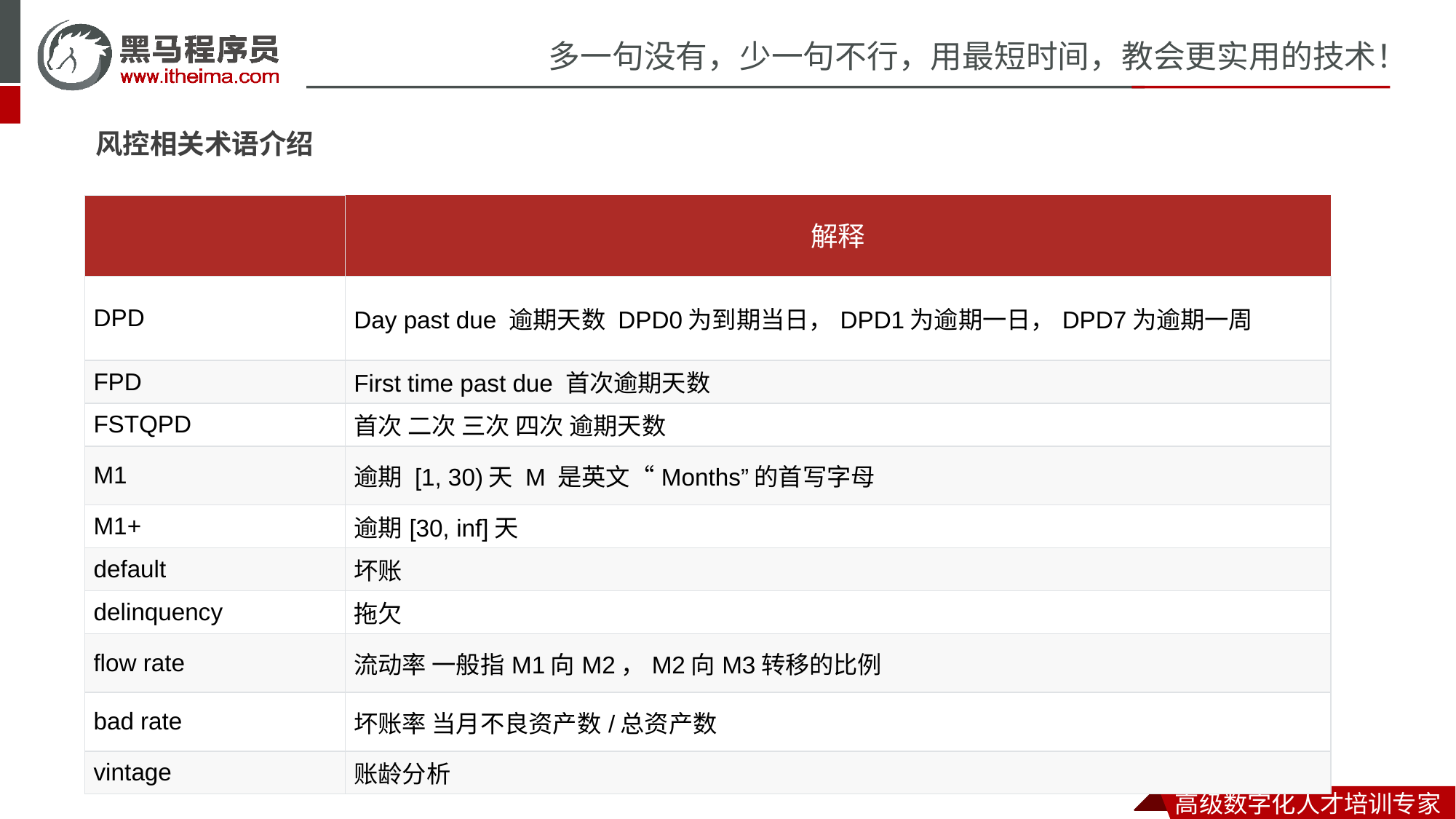

风控相关术语介绍
|  | 解释 |
| --- | --- |
| DPD | Day past due 逾期天数 DPD0为到期当日，DPD1为逾期一日，DPD7为逾期一周 |
| FPD | First time past due 首次逾期天数 |
| FSTQPD | 首次 二次 三次 四次 逾期天数 |
| M1 | 逾期 [1, 30)天 M 是英文“Months”的首写字母 |
| M1+ | 逾期[30, inf]天 |
| default | 坏账 |
| delinquency | 拖欠 |
| flow rate | 流动率 一般指M1向M2，M2向M3转移的比例 |
| bad rate | 坏账率 当月不良资产数/总资产数 |
| vintage | 账龄分析 |